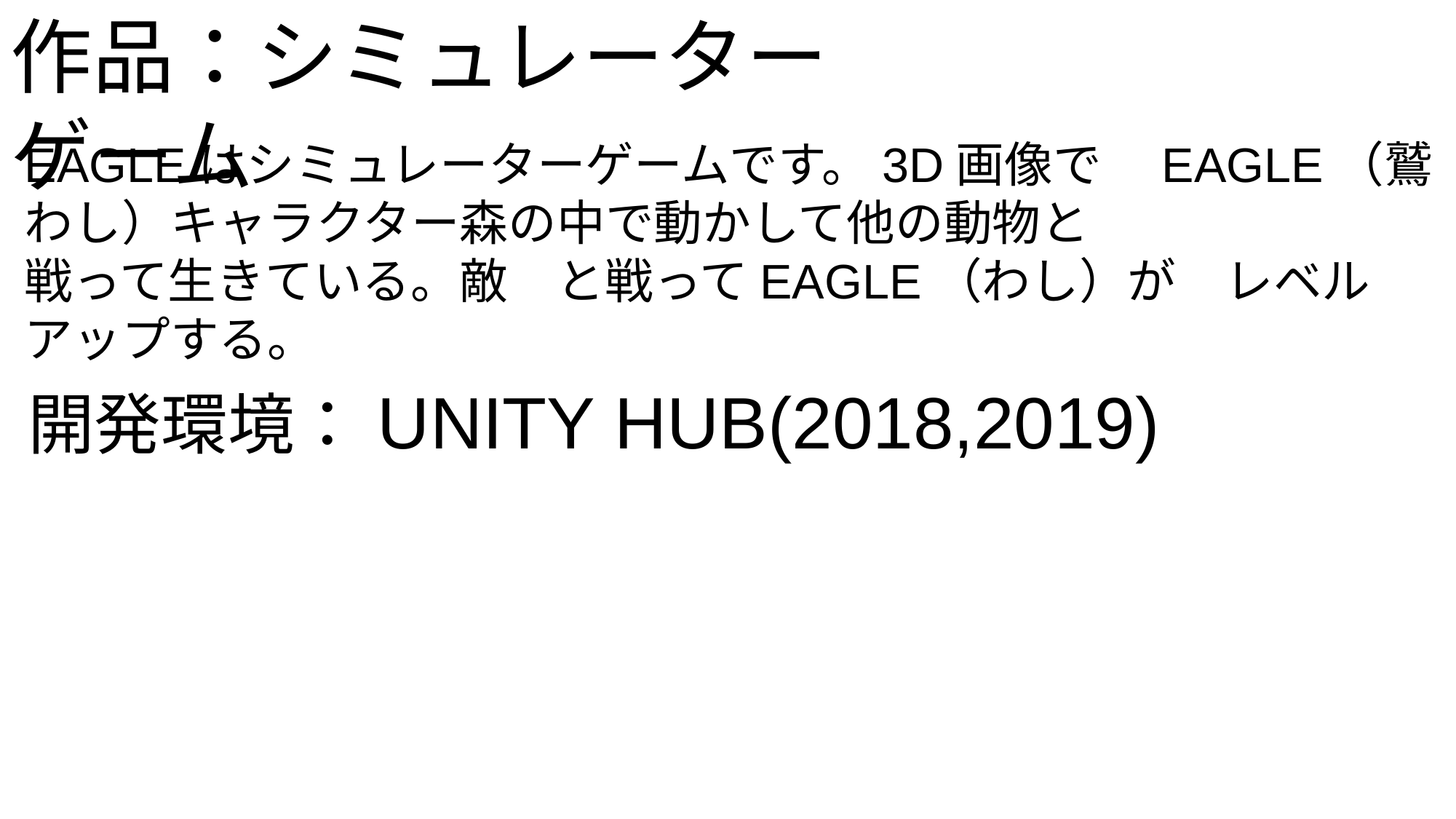

作品：シミュレーターゲーム
EAGLEはシミュレーターゲームです。3D画像で　EAGLE（鷲わし）キャラクター森の中で動かして他の動物と
戦って生きている。敵　と戦ってEAGLE（わし）が　レベル　アップする。
開発環境：UNITY HUB(2018,2019)